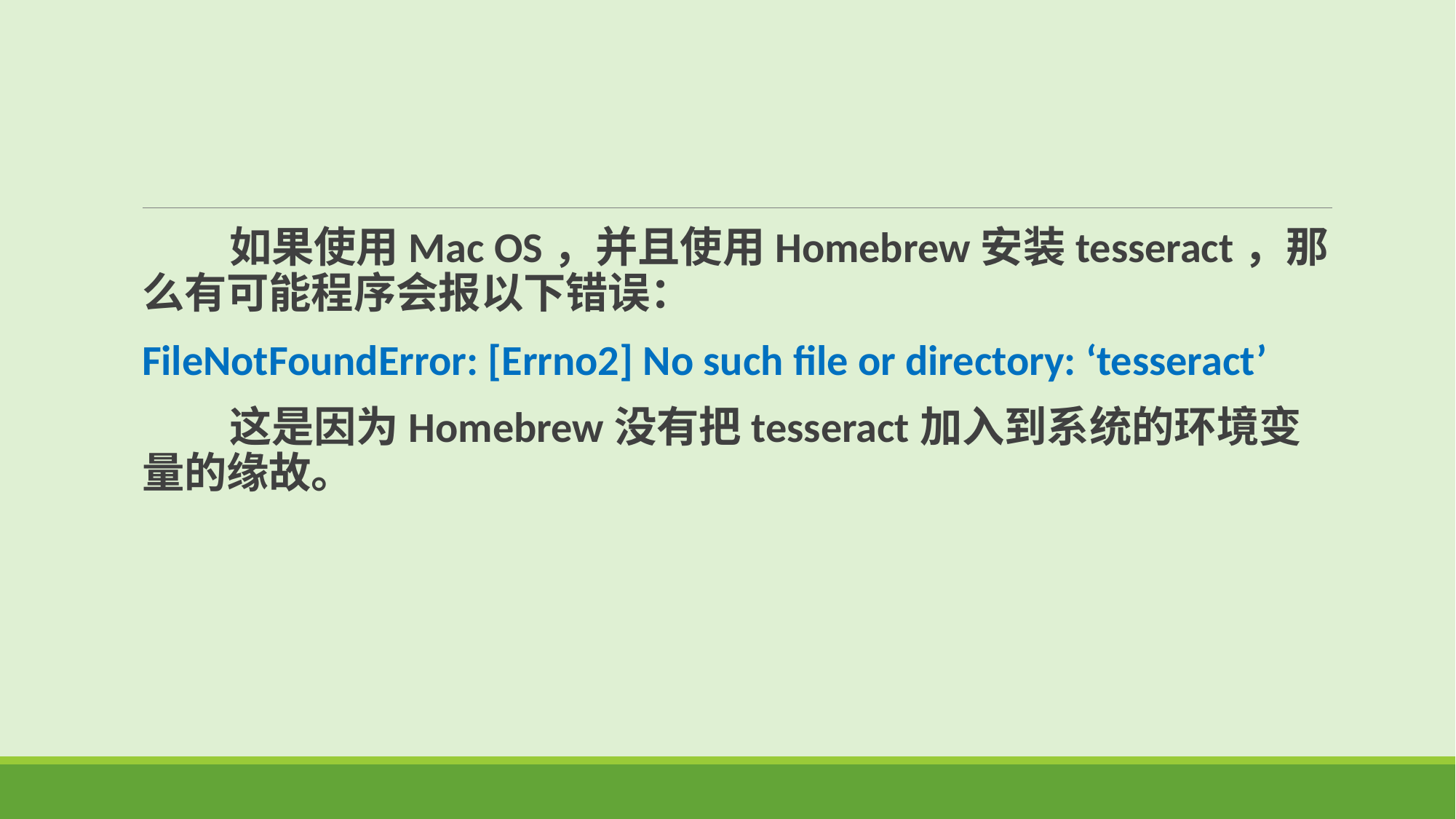

如果使用Mac OS，并且使用Homebrew安装tesseract，那么有可能程序会报以下错误：
FileNotFoundError: [Errno2] No such file or directory: ‘tesseract’
        这是因为Homebrew没有把tesseract加入到系统的环境变量的缘故。